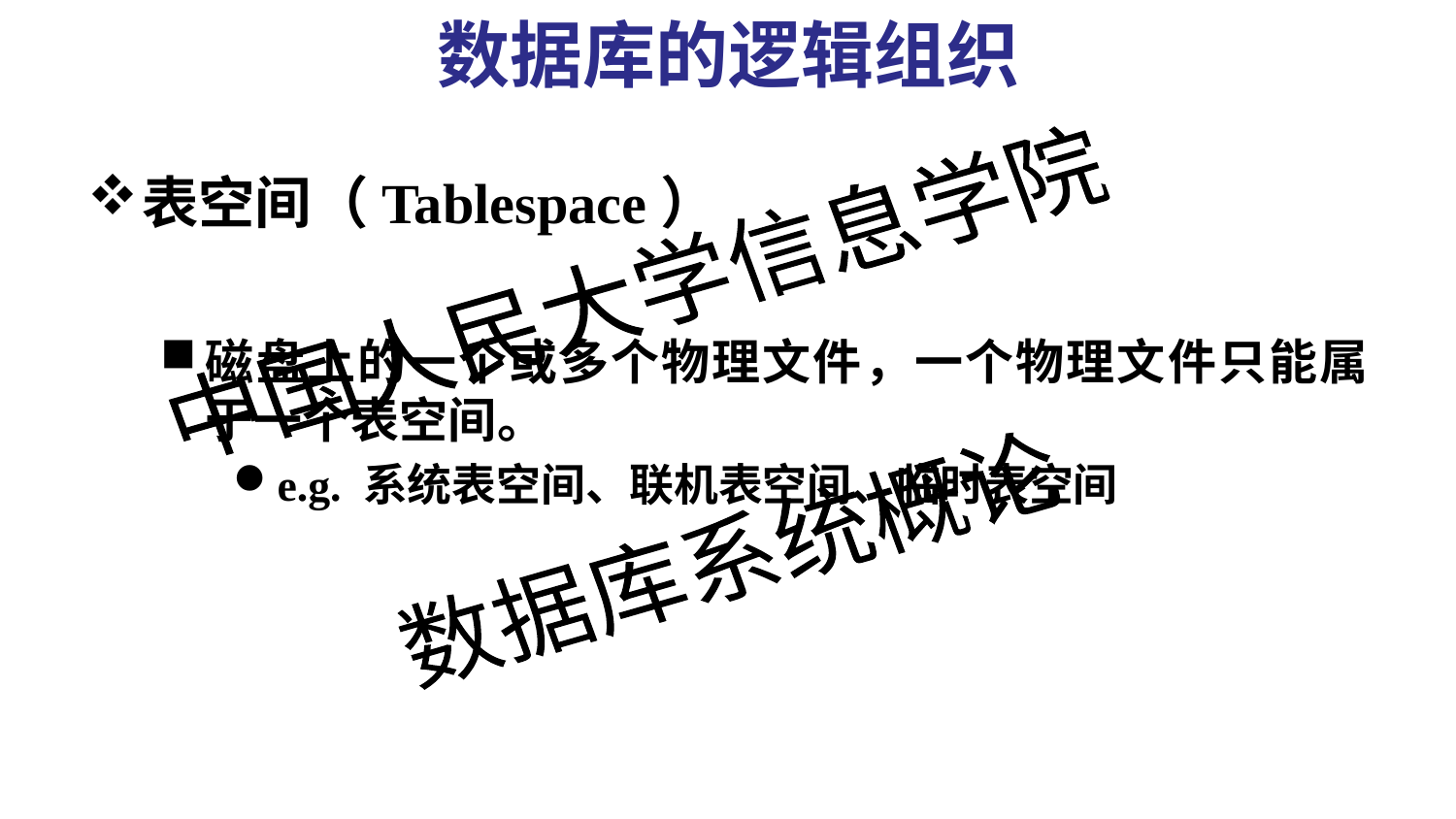

数据库的逻辑组织
# 11
表空间（Tablespace）

磁盘上的一个或多个物理文件，一个物理文件只能属于一个表空间。
e.g. 系统表空间、联机表空间、临时表空间